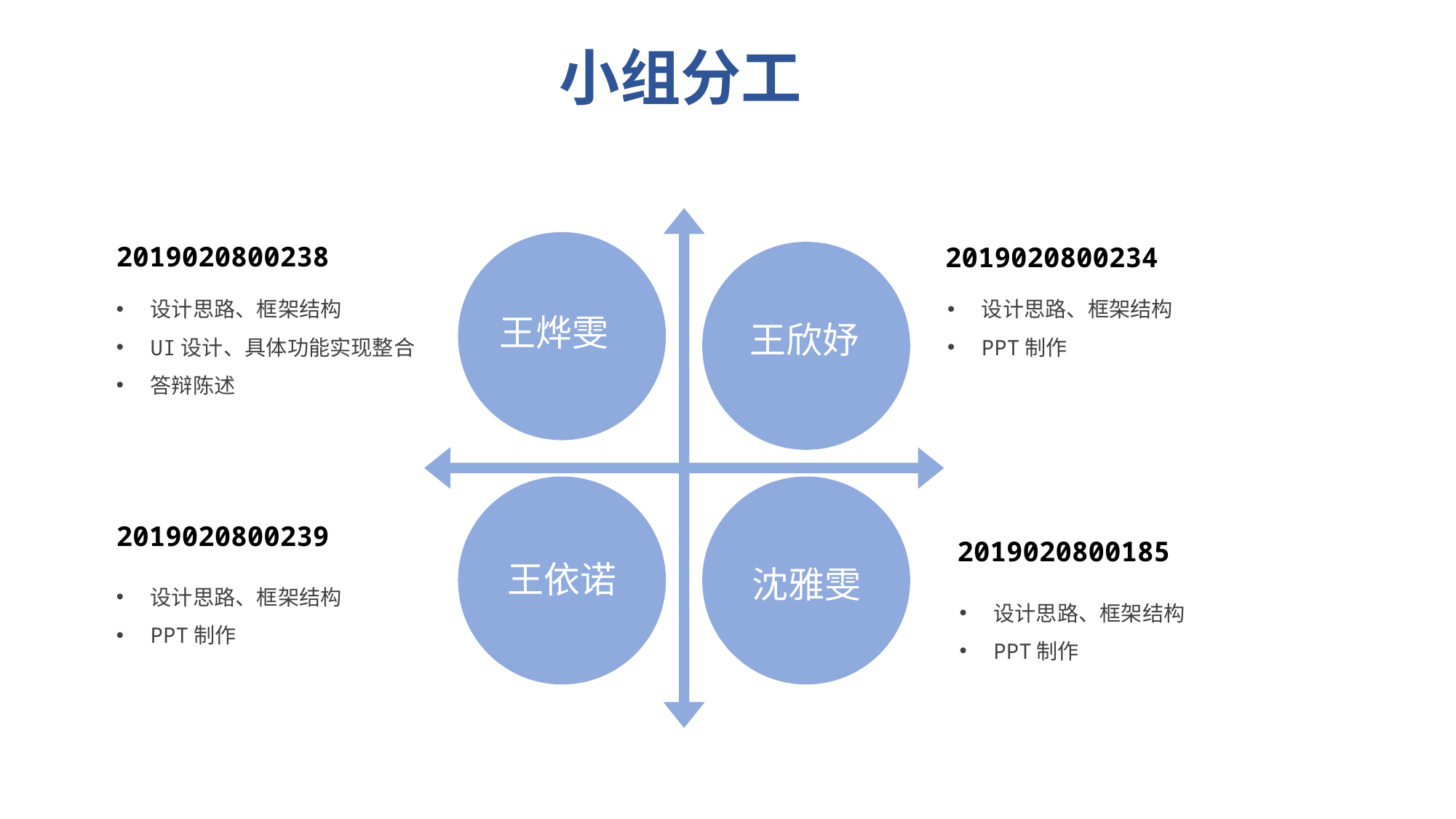

小组分工

2019020800238
设计思路、框架结构
UI设计、具体功能实现整合
答辩陈述
2019020800234
设计思路、框架结构
PPT制作
王烨雯
王欣妤
2019020800239
设计思路、框架结构
PPT制作

2019020800185
设计思路、框架结构
PPT制作
王依诺
沈雅雯